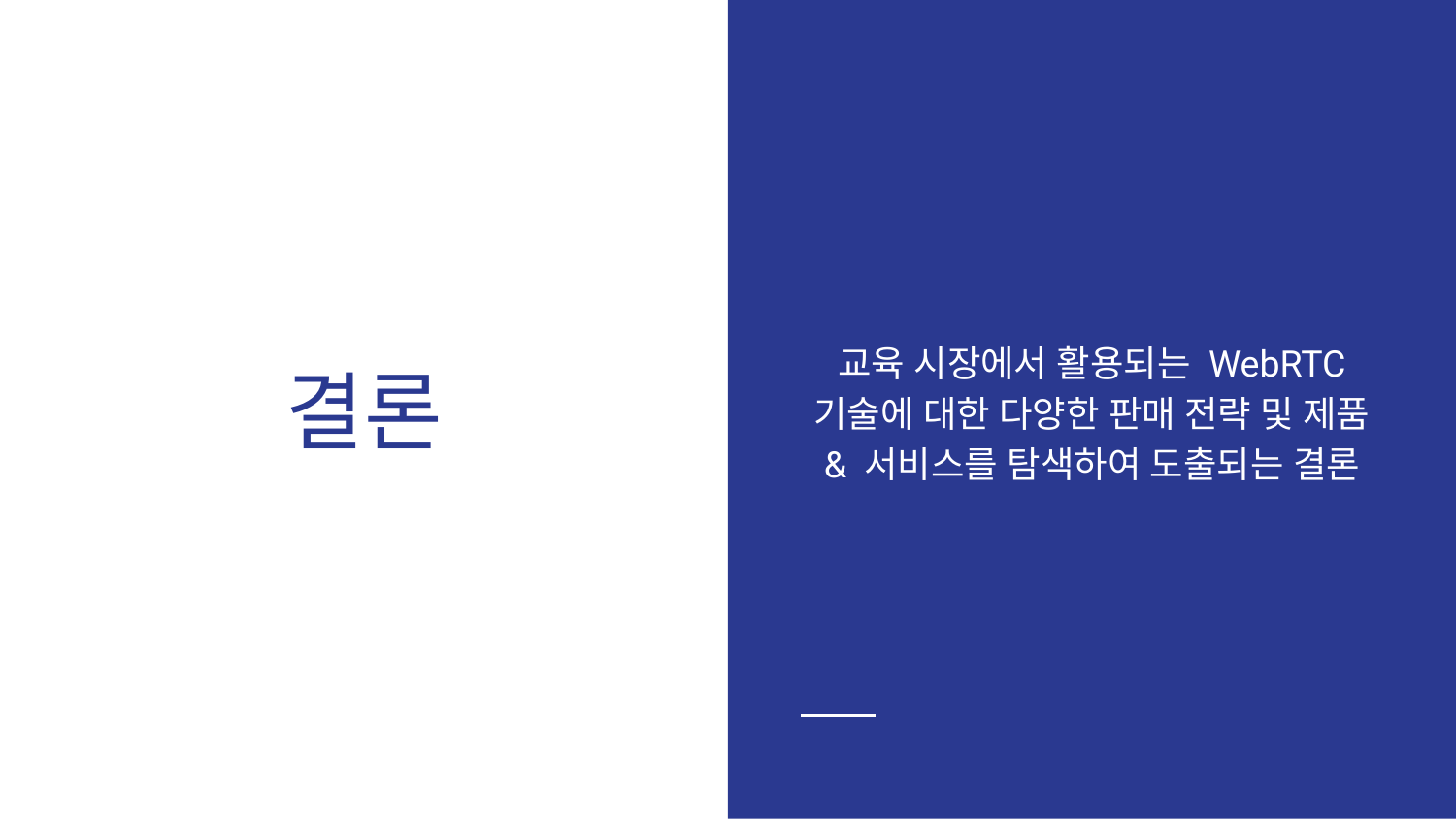

# 결론
교육 시장에서 활용되는 WebRTC 기술에 대한 다양한 판매 전략 및 제품 & 서비스를 탐색하여 도출되는 결론